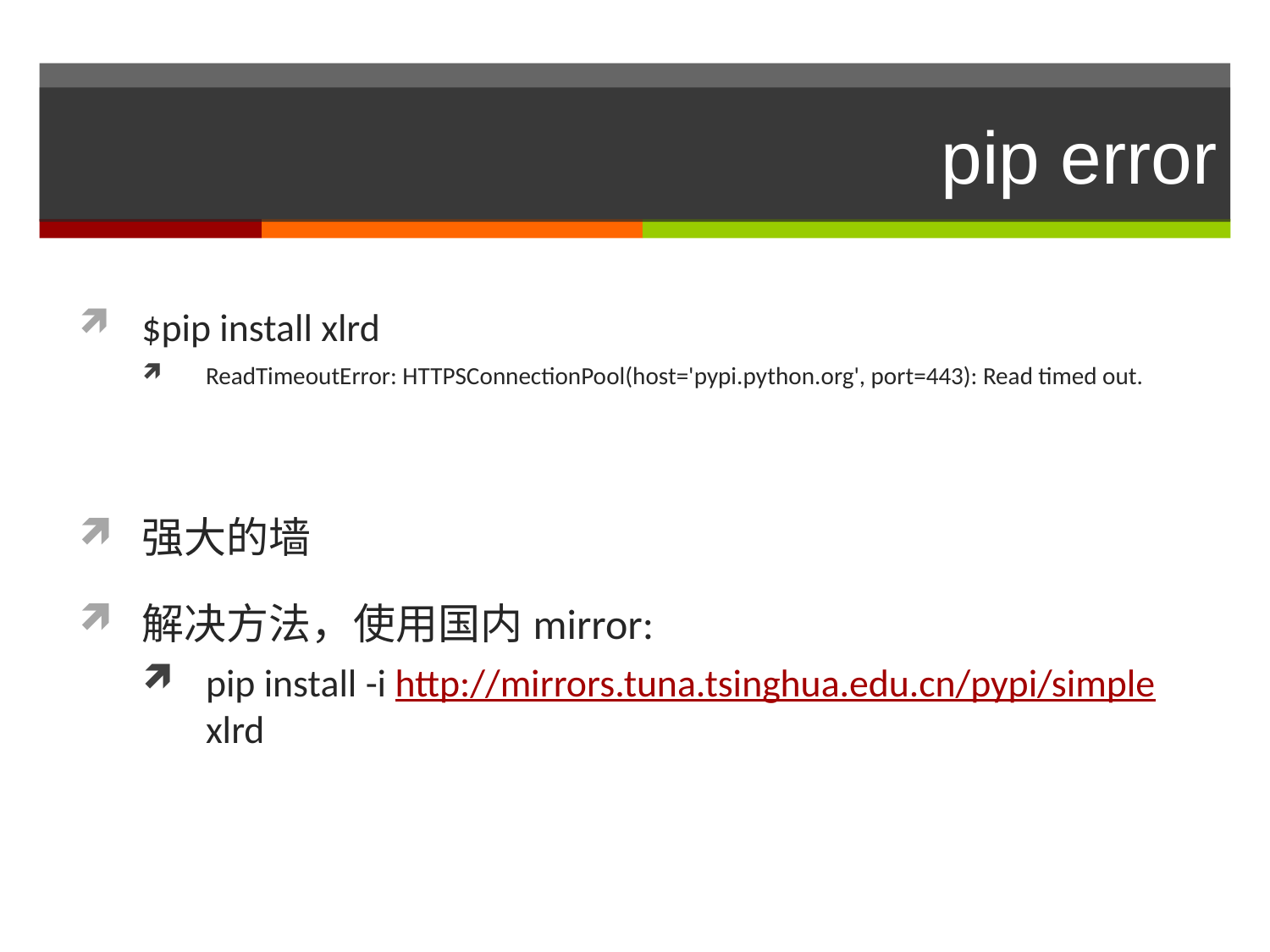

# pip error
$pip install xlrd
ReadTimeoutError: HTTPSConnectionPool(host='pypi.python.org', port=443): Read timed out.

强大的墙
解决方法，使用国内mirror:
pip install -i http://mirrors.tuna.tsinghua.edu.cn/pypi/simple xlrd